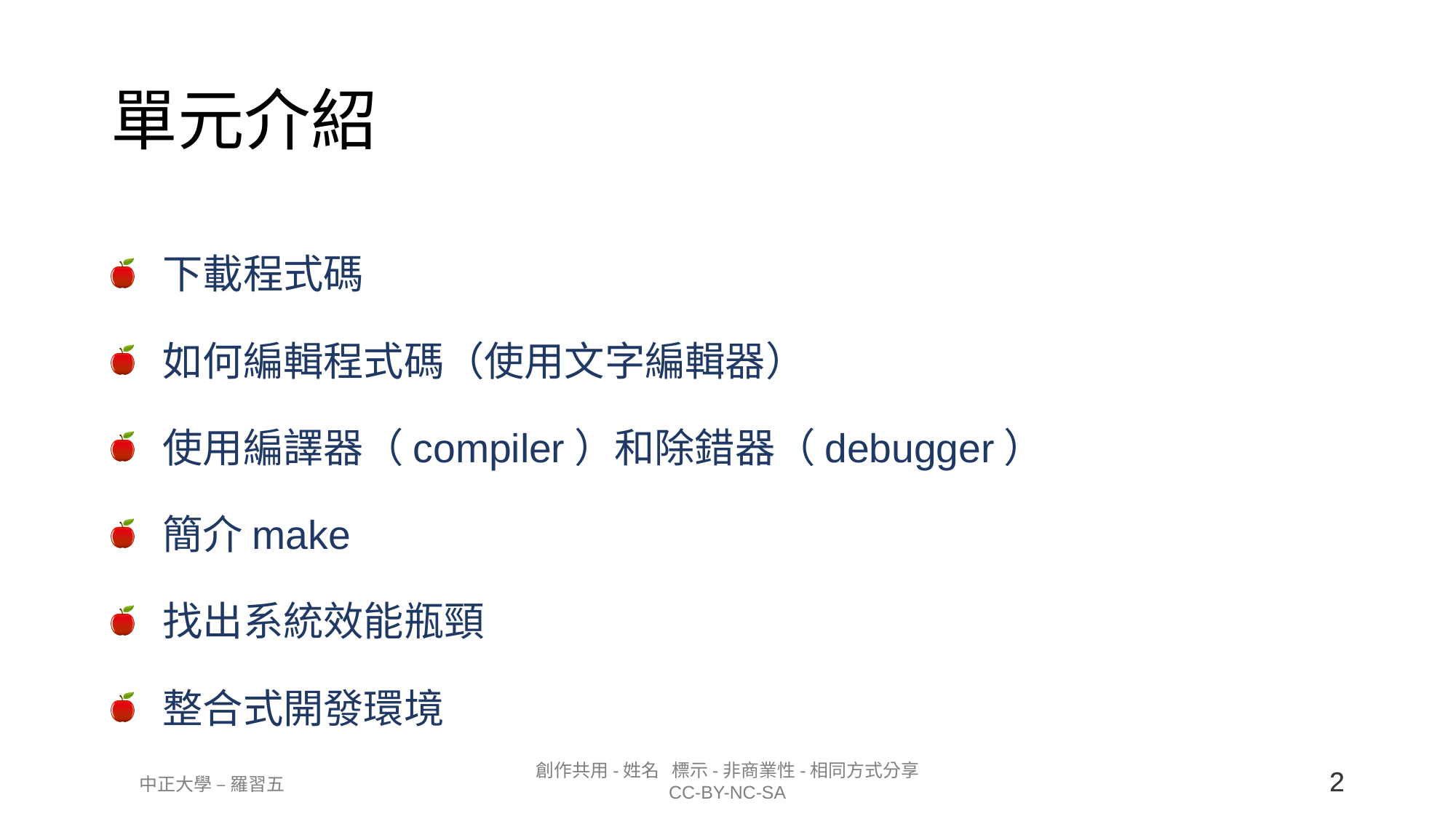

# 單元介紹
下載程式碼
如何編輯程式碼（使用文字編輯器）
使用編譯器（compiler）和除錯器（debugger）
簡介make
找出系統效能瓶頸
整合式開發環境